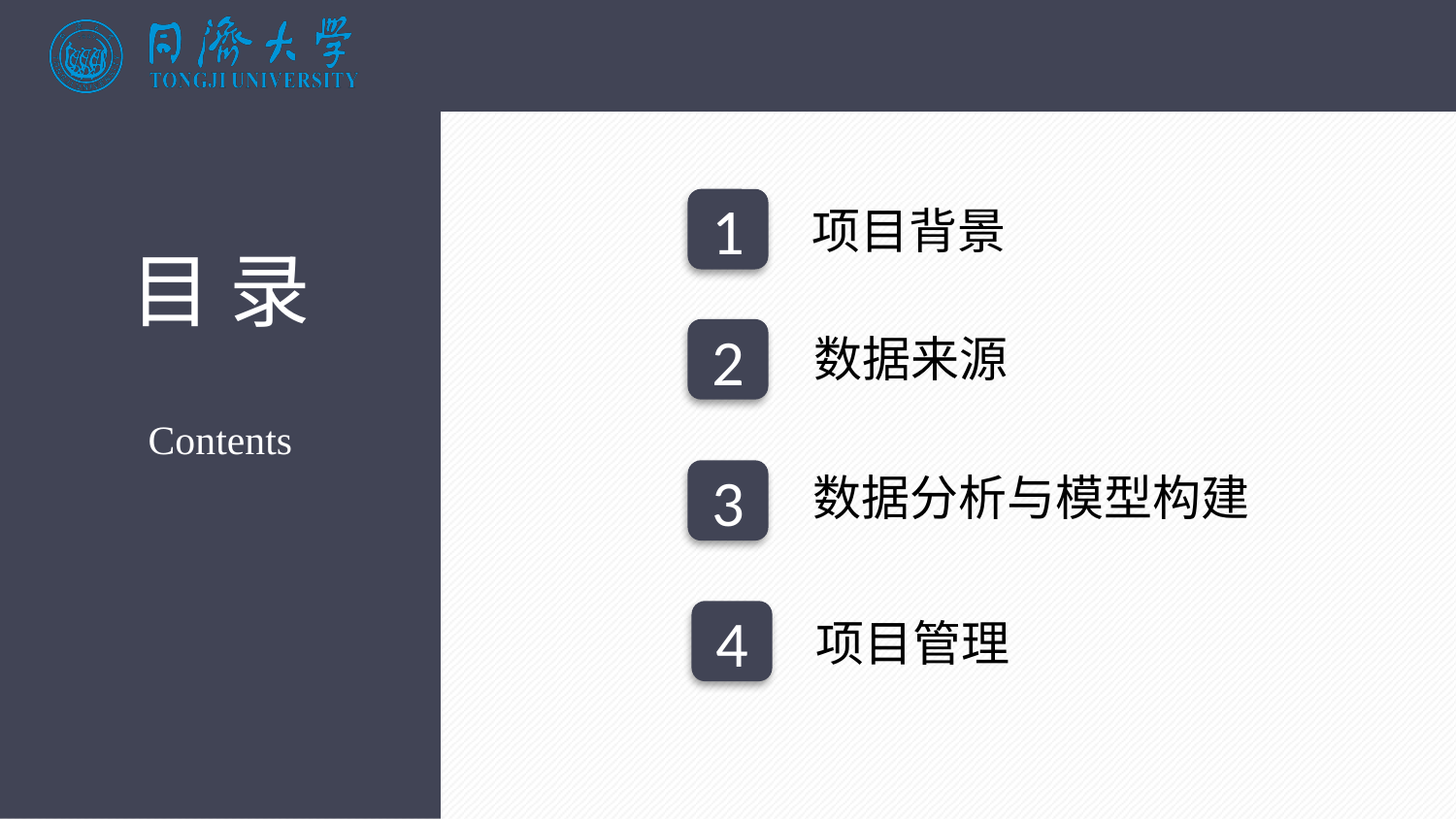

1

项目背景
目 录
2

数据来源
Contents
3

数据分析与模型构建
4

项目管理